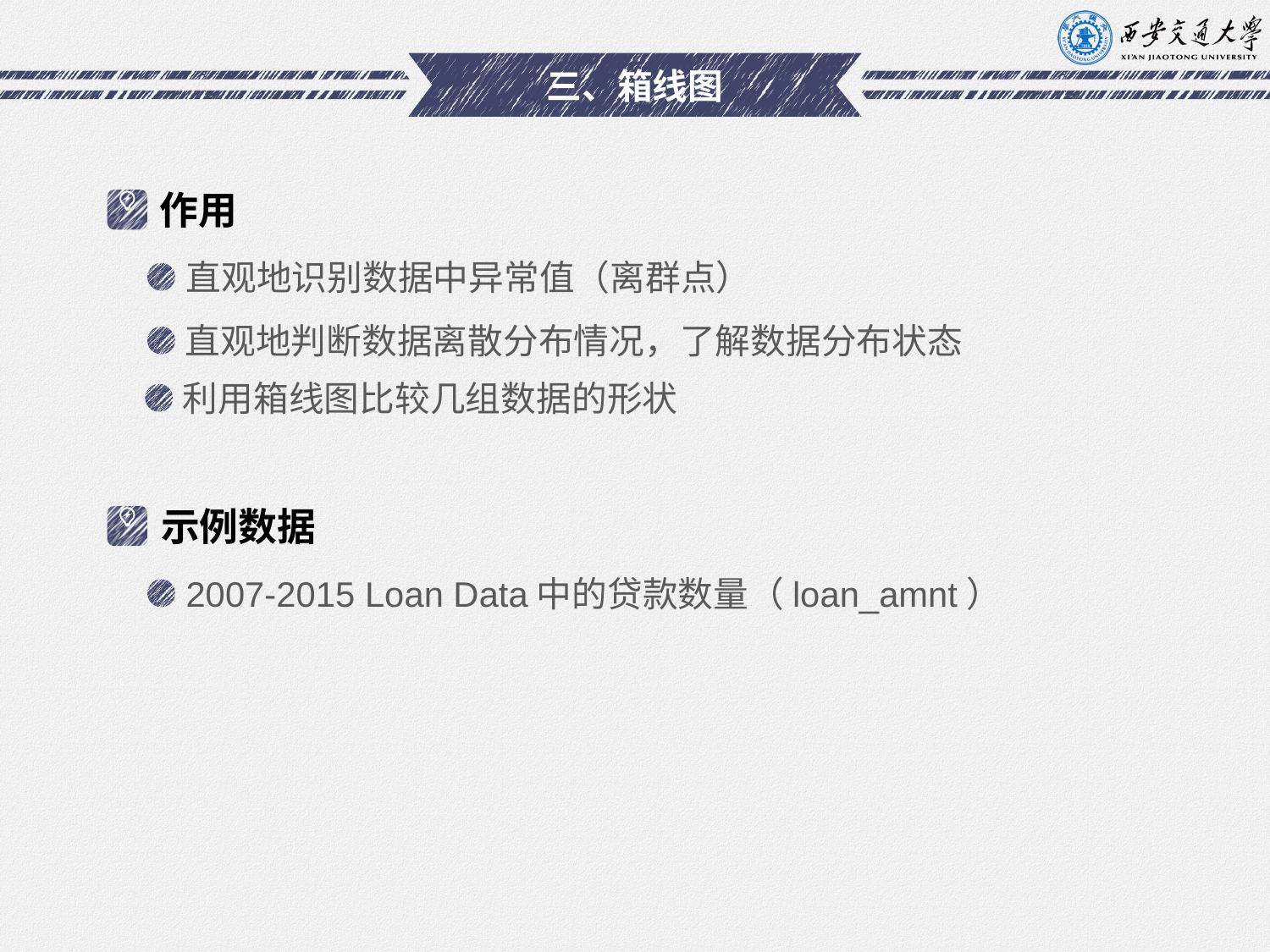

# 三、箱线图
作用

直观地识别数据中异常值（离群点）

直观地判断数据离散分布情况，了解数据分布状态

利用箱线图比较几组数据的形状

示例数据

2007-2015 Loan Data中的贷款数量（loan_amnt）